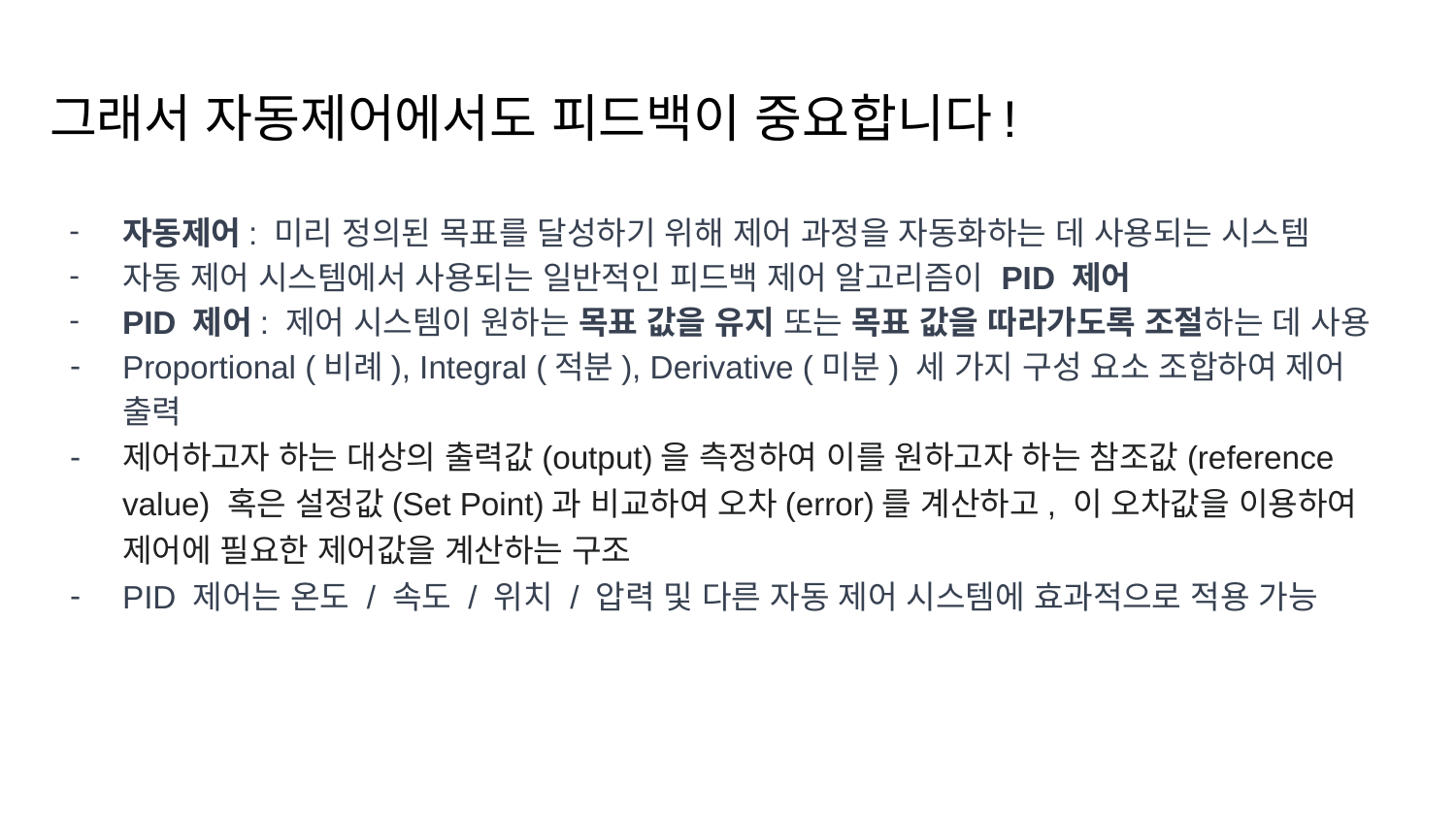

# 그래서 자동제어에서도 피드백이 중요합니다!
자동제어: 미리 정의된 목표를 달성하기 위해 제어 과정을 자동화하는 데 사용되는 시스템
자동 제어 시스템에서 사용되는 일반적인 피드백 제어 알고리즘이 PID 제어
PID 제어: 제어 시스템이 원하는 목표 값을 유지 또는 목표 값을 따라가도록 조절하는 데 사용
Proportional (비례), Integral (적분), Derivative (미분) 세 가지 구성 요소 조합하여 제어 출력
제어하고자 하는 대상의 출력값(output)을 측정하여 이를 원하고자 하는 참조값(reference value) 혹은 설정값(Set Point)과 비교하여 오차(error)를 계산하고, 이 오차값을 이용하여 제어에 필요한 제어값을 계산하는 구조
PID 제어는 온도 / 속도 / 위치 / 압력 및 다른 자동 제어 시스템에 효과적으로 적용 가능